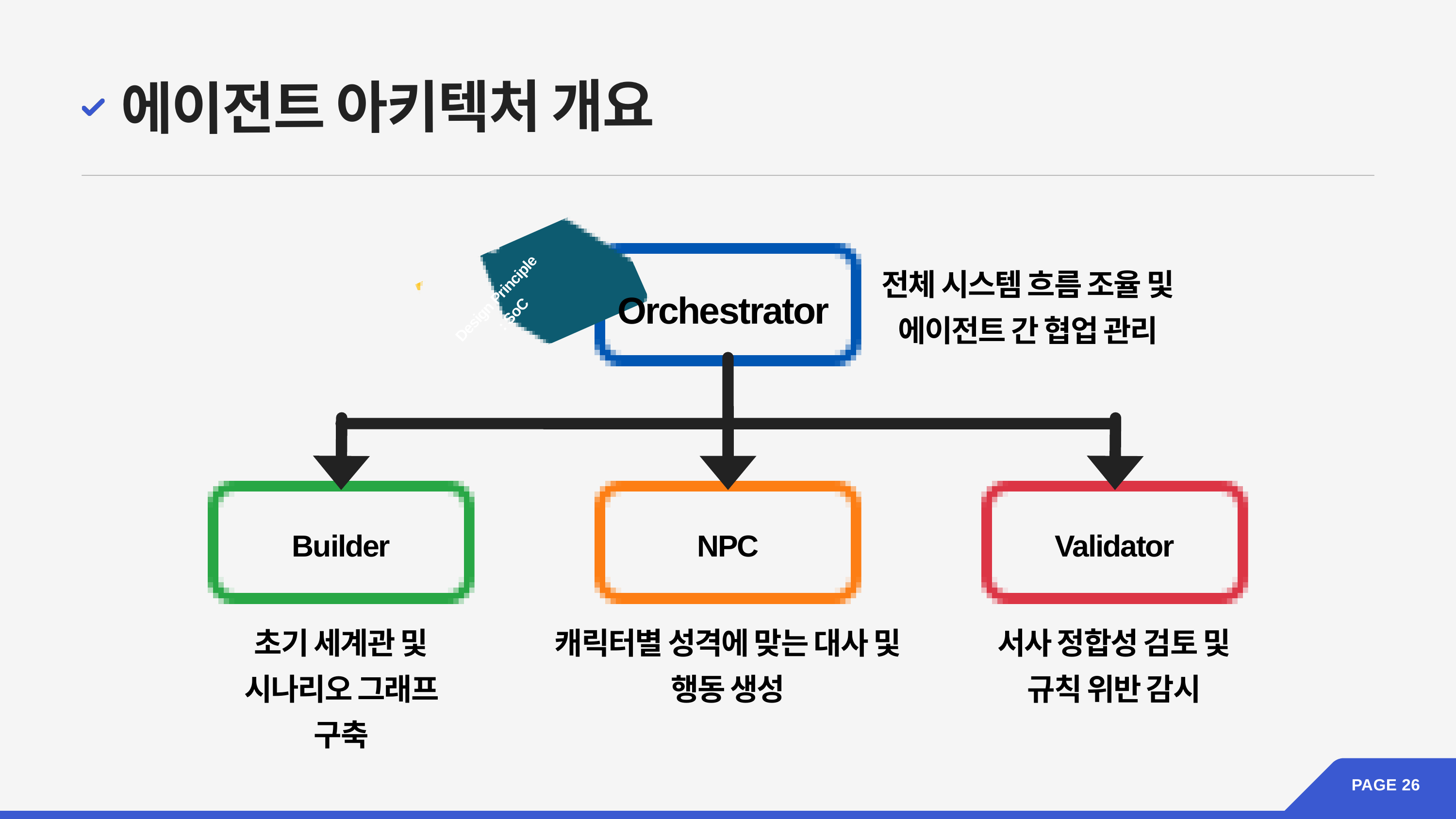

에이전트 아키텍처 개요

전체 시스템 흐름 조율 및
에이전트 간 협업 관리
Orchestrator
Design Principle
: SoC

Builder
Validator
NPC
초기 세계관 및
시나리오 그래프 구축
캐릭터별 성격에 맞는 대사 및
행동 생성
서사 정합성 검토 및
규칙 위반 감시

PAGE 26